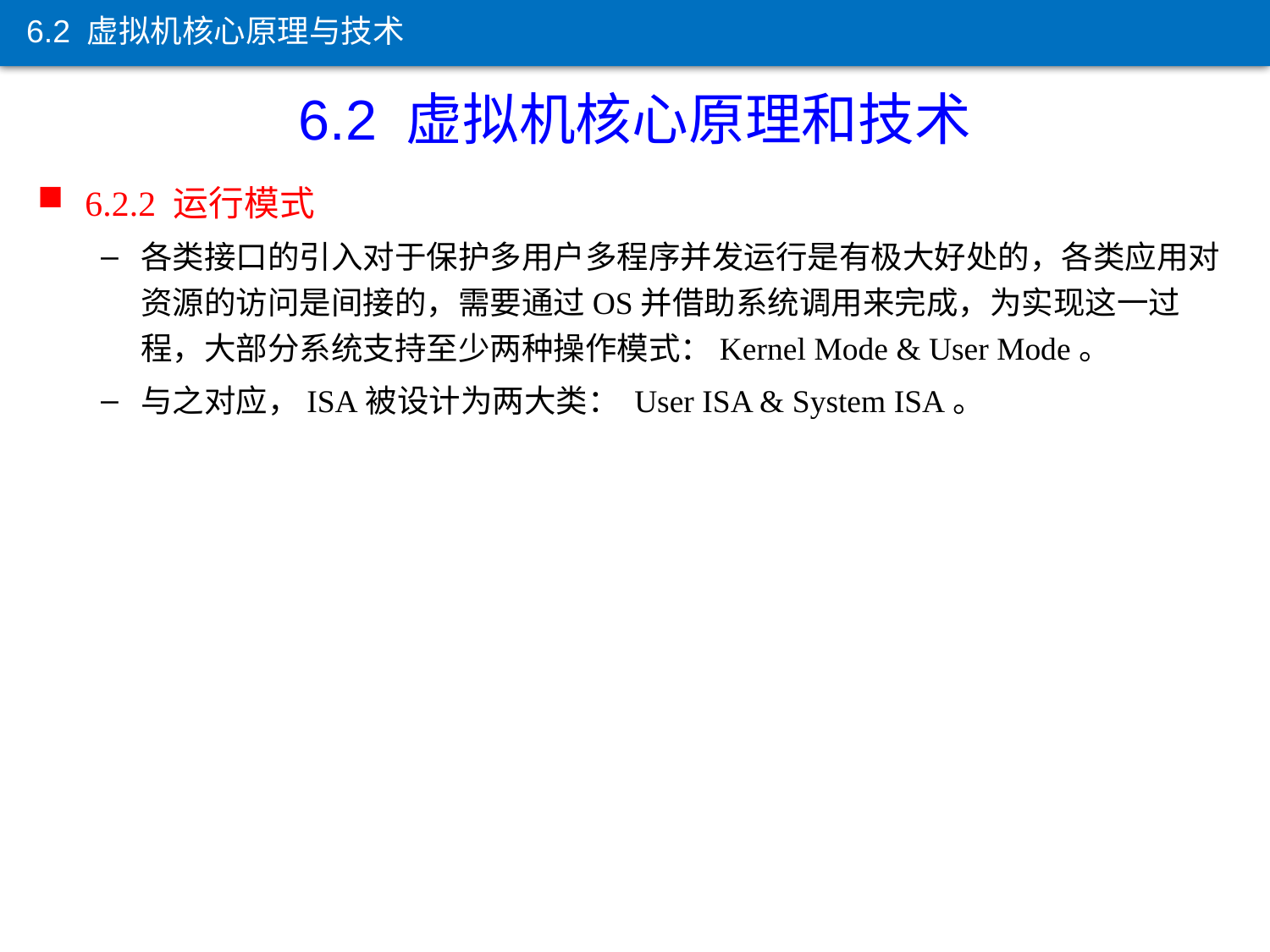

6.2 虚拟机核心原理与技术
6.2 虚拟机核心原理和技术
6.2.2 运行模式
各类接口的引入对于保护多用户多程序并发运行是有极大好处的，各类应用对资源的访问是间接的，需要通过OS并借助系统调用来完成，为实现这一过程，大部分系统支持至少两种操作模式：Kernel Mode & User Mode。
与之对应，ISA被设计为两大类： User ISA & System ISA。

11